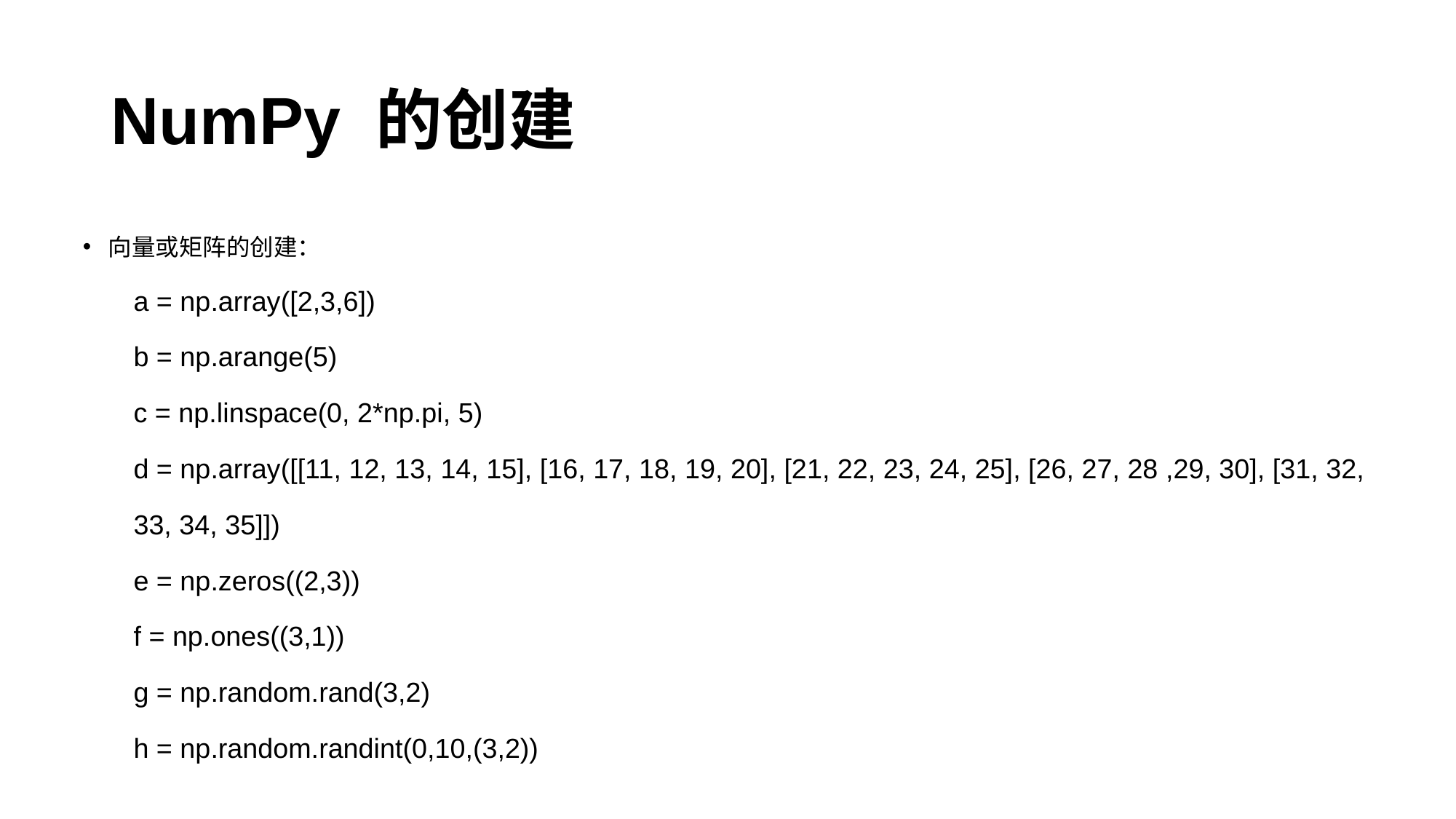

# NumPy 的创建
向量或矩阵的创建：
a = np.array([2,3,6])
b = np.arange(5)
c = np.linspace(0, 2*np.pi, 5)
d = np.array([[11, 12, 13, 14, 15], [16, 17, 18, 19, 20], [21, 22, 23, 24, 25], [26, 27, 28 ,29, 30], [31, 32, 33, 34, 35]])
e = np.zeros((2,3))
f = np.ones((3,1))
g = np.random.rand(3,2)
h = np.random.randint(0,10,(3,2))